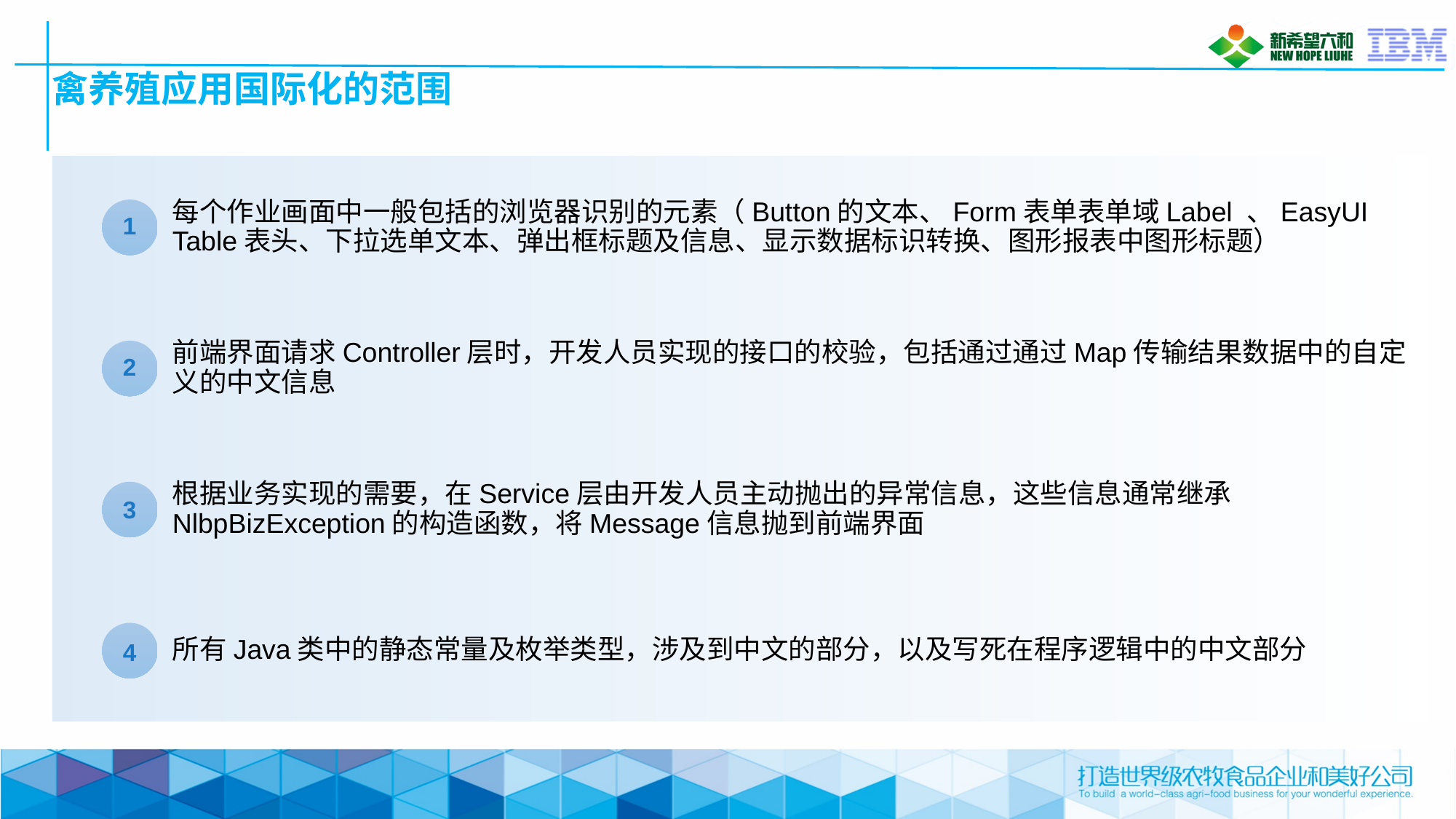

# 禽养殖应用国际化的范围
每个作业画面中一般包括的浏览器识别的元素（Button的文本、Form表单表单域Label 、EasyUI Table表头、下拉选单文本、弹出框标题及信息、显示数据标识转换、图形报表中图形标题）
前端界面请求Controller层时，开发人员实现的接口的校验，包括通过通过Map传输结果数据中的自定义的中文信息
根据业务实现的需要，在Service层由开发人员主动抛出的异常信息，这些信息通常继承NlbpBizException的构造函数，将Message信息抛到前端界面
所有Java类中的静态常量及枚举类型，涉及到中文的部分，以及写死在程序逻辑中的中文部分
1
2
3
4